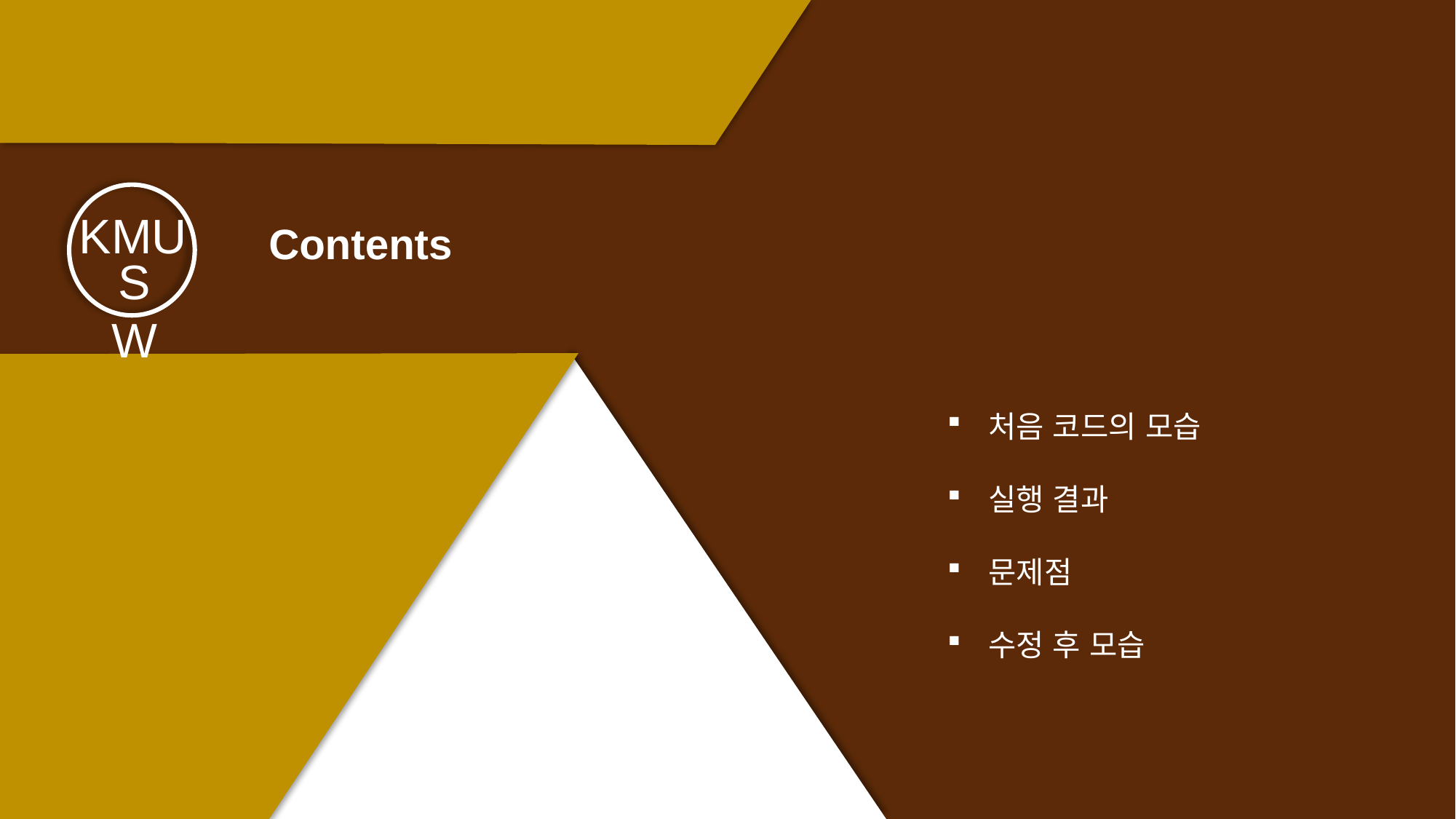

KMU
SW
Contents

처음 코드의 모습

실행 결과

문제점

수정 후 모습